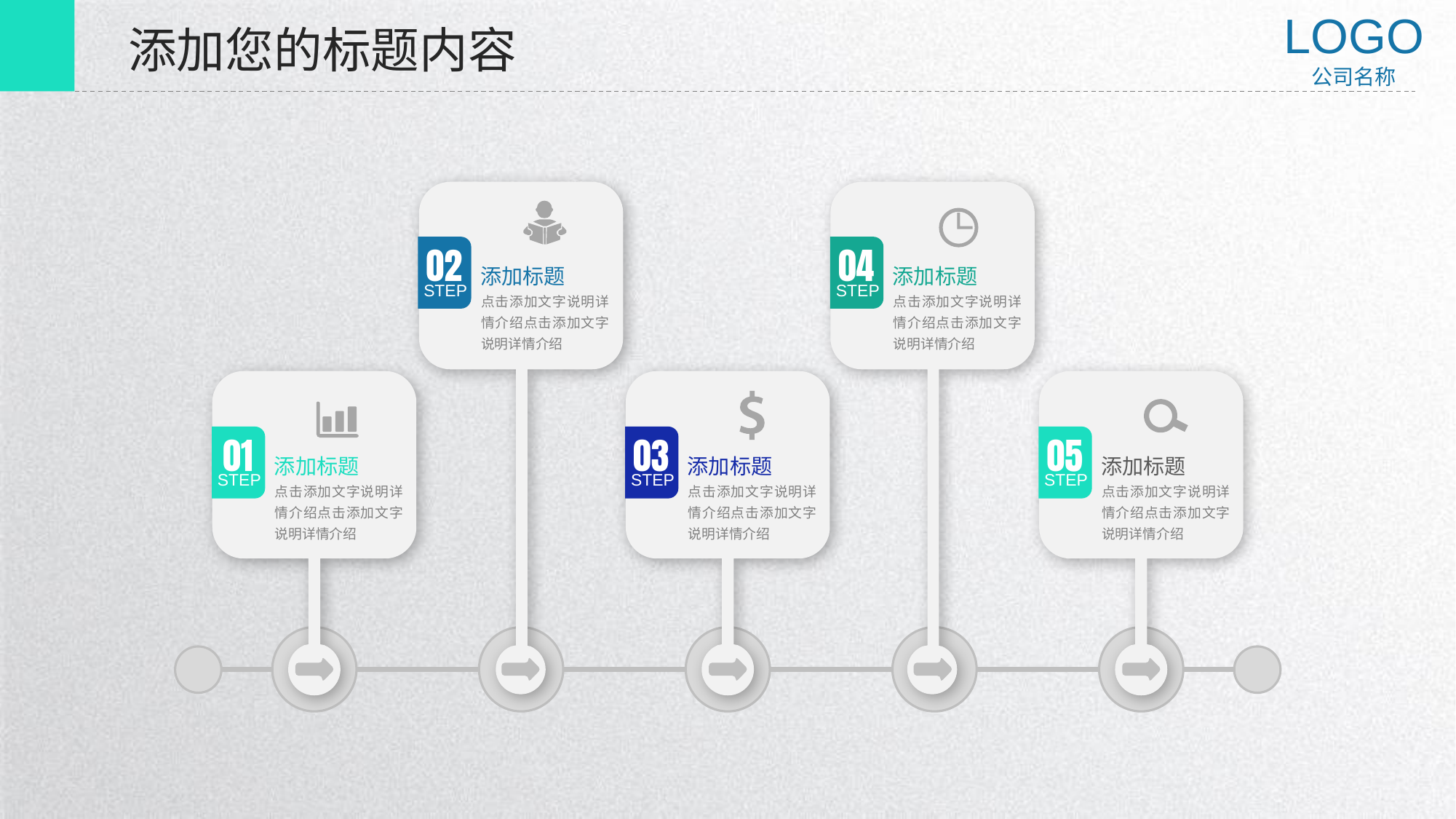

LOGO
公司名称
添加您的标题内容

02
STEP

添加标题
点击添加文字说明详情介绍点击添加文字说明详情介绍

04
STEP

添加标题
点击添加文字说明详情介绍点击添加文字说明详情介绍

01
STEP

添加标题
点击添加文字说明详情介绍点击添加文字说明详情介绍

03
STEP

添加标题
点击添加文字说明详情介绍点击添加文字说明详情介绍

05
STEP

添加标题
点击添加文字说明详情介绍点击添加文字说明详情介绍